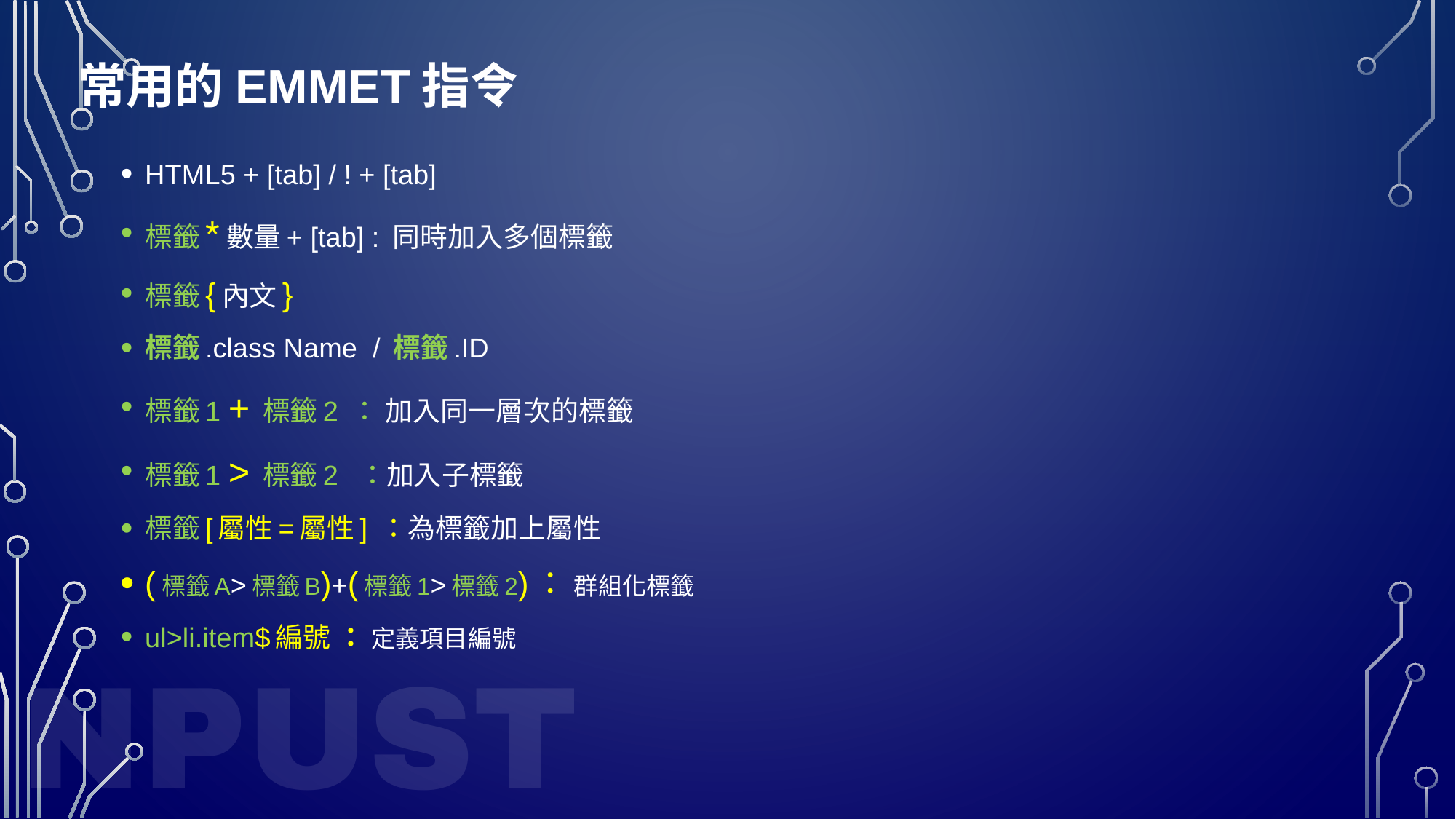

# 常用的EMMET指令
HTML5 + [tab] / ! + [tab]
標籤*數量+ [tab] : 同時加入多個標籤
標籤{內文}
標籤.class Name  / 標籤.ID
標籤1 + 標籤2 ： 加入同一層次的標籤
標籤1 > 標籤2  ：加入子標籤
標籤[屬性=屬性] ：為標籤加上屬性
(標籤A>標籤B)+(標籤1>標籤2)： 群組化標籤
ul>li.item$編號 ： 定義項目編號